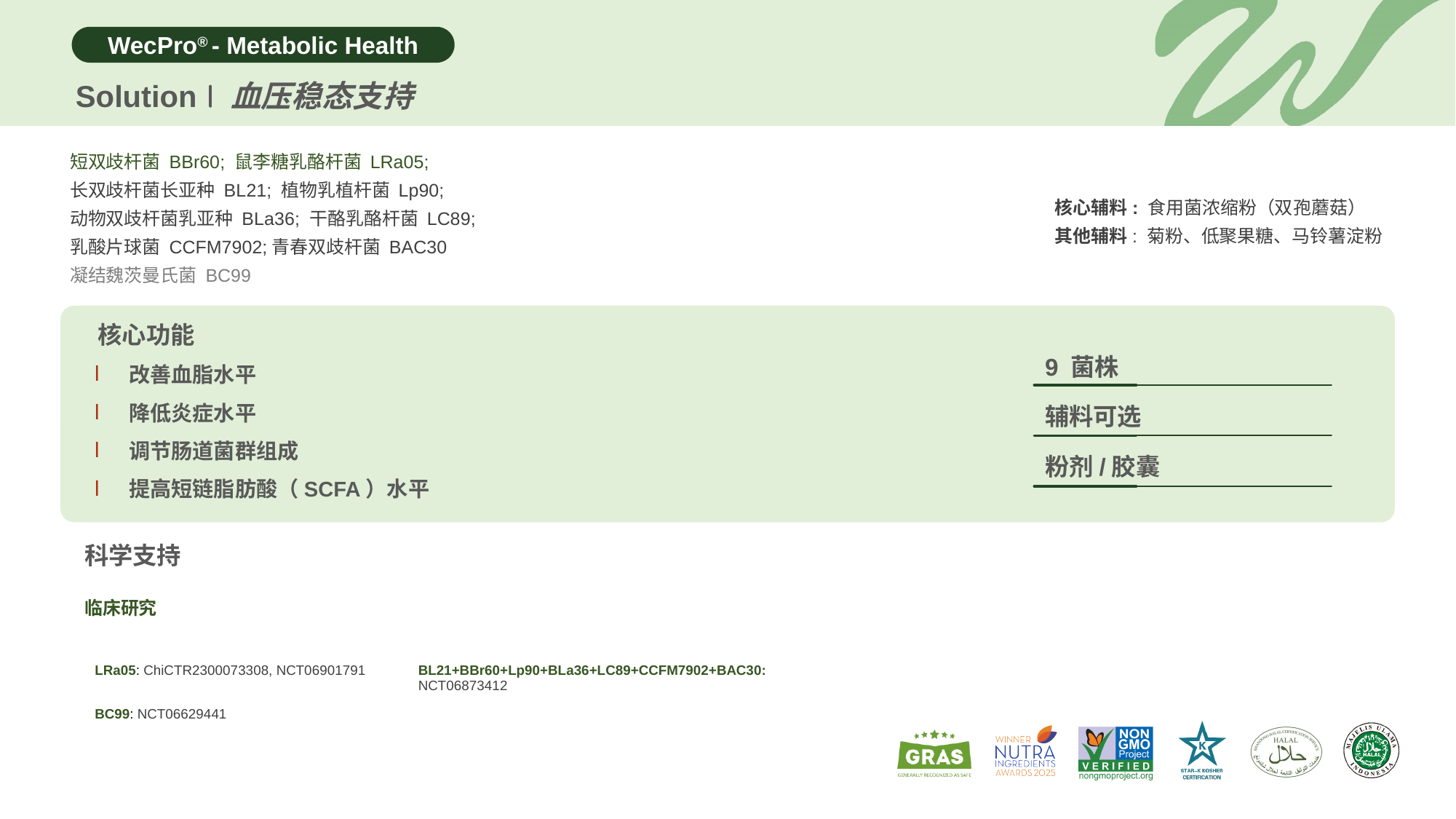

Solution
血压稳态支持
短双歧杆菌 BBr60; 鼠李糖乳酪杆菌 LRa05;
长双歧杆菌长亚种 BL21; 植物乳植杆菌 Lp90;
动物双歧杆菌乳亚种 BLa36; 干酪乳酪杆菌 LC89;
乳酸片球菌 CCFM7902;青春双歧杆菌 BAC30
凝结魏茨曼氏菌 BC99
核心辅料: 食用菌浓缩粉（双孢蘑菇）
其他辅料: 菊粉、低聚果糖、马铃薯淀粉

核心功能
改善血脂水平
降低炎症水平
调节肠道菌群组成
提高短链脂肪酸（SCFA）水平
9 菌株
辅料可选
粉剂/胶囊
科学支持
临床研究
| LRa05: ChiCTR2300073308, NCT06901791 | BL21+BBr60+Lp90+BLa36+LC89+CCFM7902+BAC30: NCT06873412 |
| --- | --- |
| BC99: NCT06629441 |  |
|  |  |
|  |  |